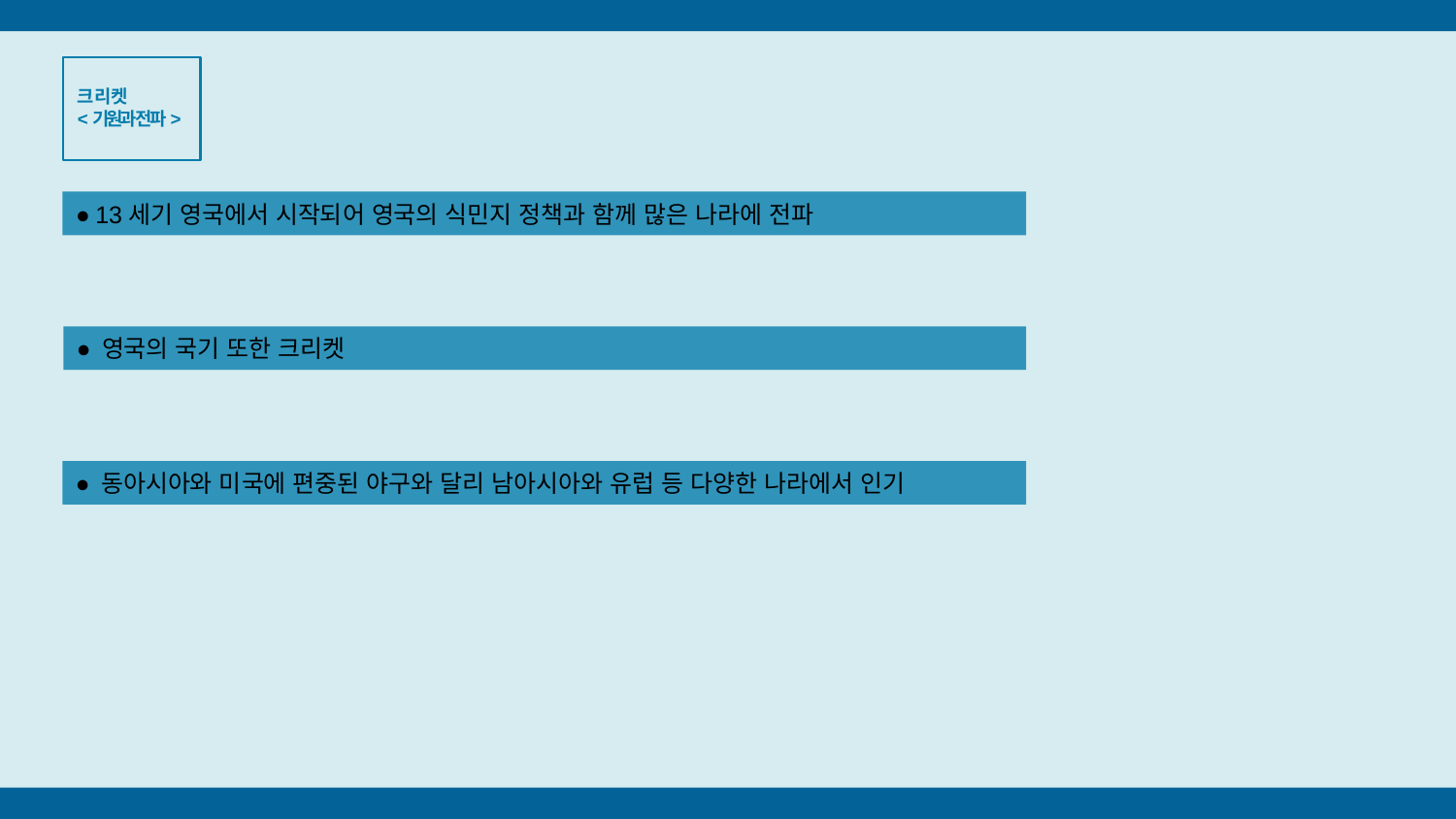

크리켓
<기원과 전파>

⦁ 13세기 영국에서 시작되어 영국의 식민지 정책과 함께 많은 나라에 전파
⦁ 영국의 국기 또한 크리켓
⦁ 동아시아와 미국에 편중된 야구와 달리 남아시아와 유럽 등 다양한 나라에서 인기